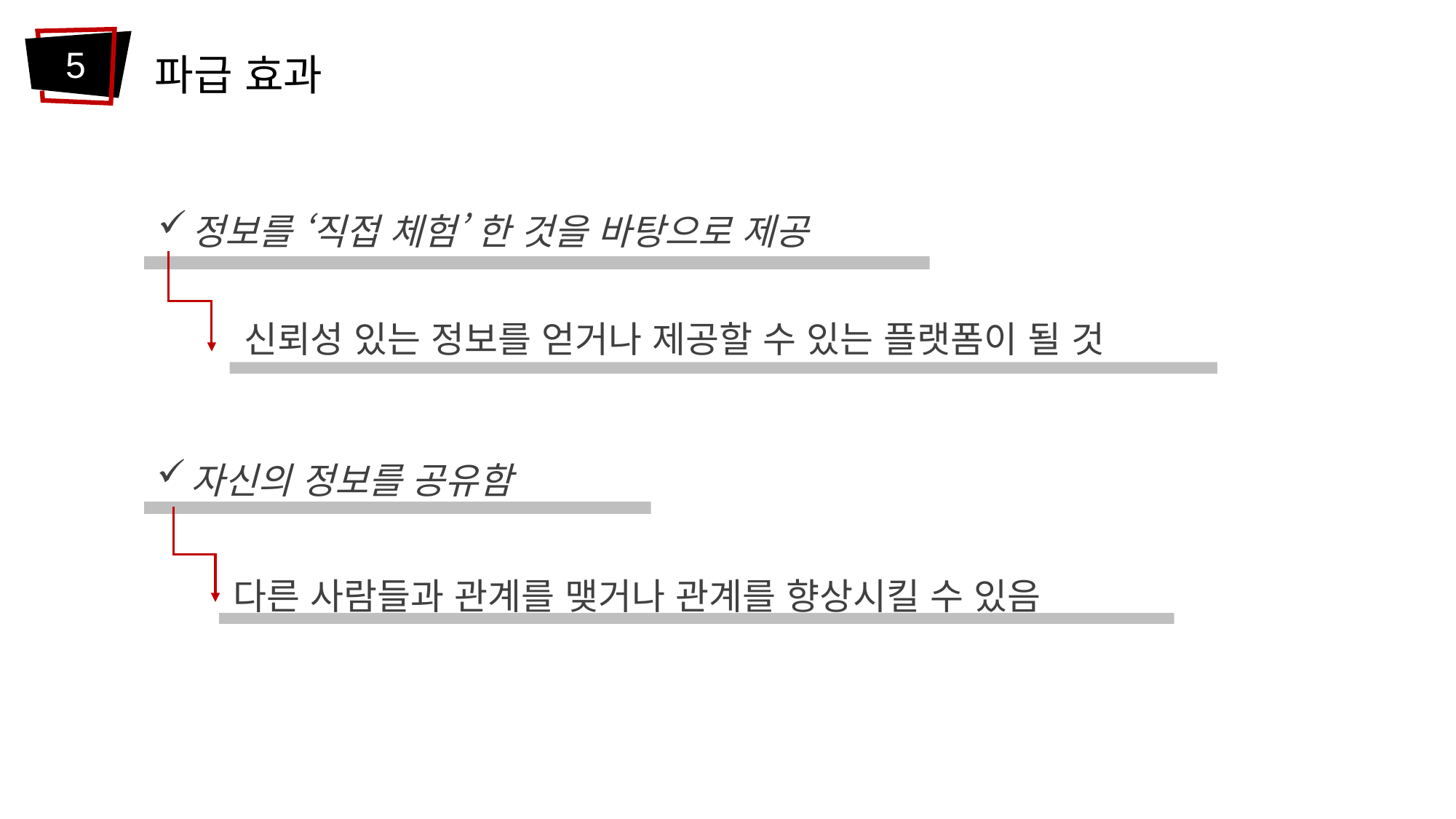

파급 효과

5
정보를 ‘직접 체험’ 한 것을 바탕으로 제공

신뢰성 있는 정보를 얻거나 제공할 수 있는 플랫폼이 될 것

자신의 정보를 공유함

다른 사람들과 관계를 맺거나 관계를 향상시킬 수 있음